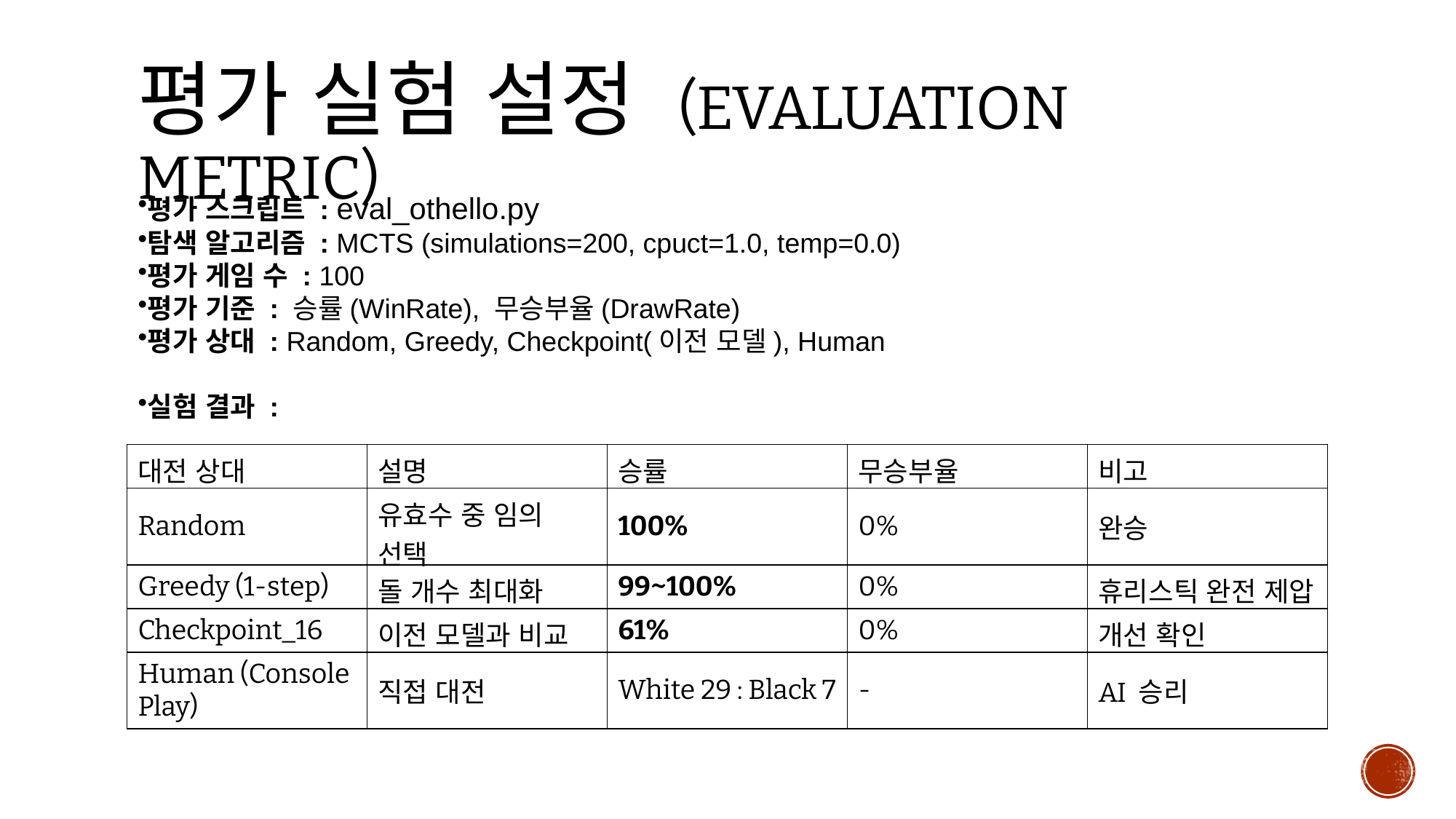

# 평가 실험 설정 (Evaluation metric)
평가 스크립트 : eval_othello.py
탐색 알고리즘 : MCTS (simulations=200, cpuct=1.0, temp=0.0)
평가 게임 수 : 100
평가 기준 : 승률(WinRate), 무승부율(DrawRate)
평가 상대 : Random, Greedy, Checkpoint(이전 모델), Human

실험 결과 :

| 대전 상대 | 설명 | 승률 | 무승부율 | 비고 |
| --- | --- | --- | --- | --- |
| Random | 유효수 중 임의 선택 | 100% | 0% | 완승 |
| Greedy (1-step) | 돌 개수 최대화 | 99~100% | 0% | 휴리스틱 완전 제압 |
| Checkpoint\_16 | 이전 모델과 비교 | 61% | 0% | 개선 확인 |
| Human (Console Play) | 직접 대전 | White 29 : Black 7 | - | AI 승리 |